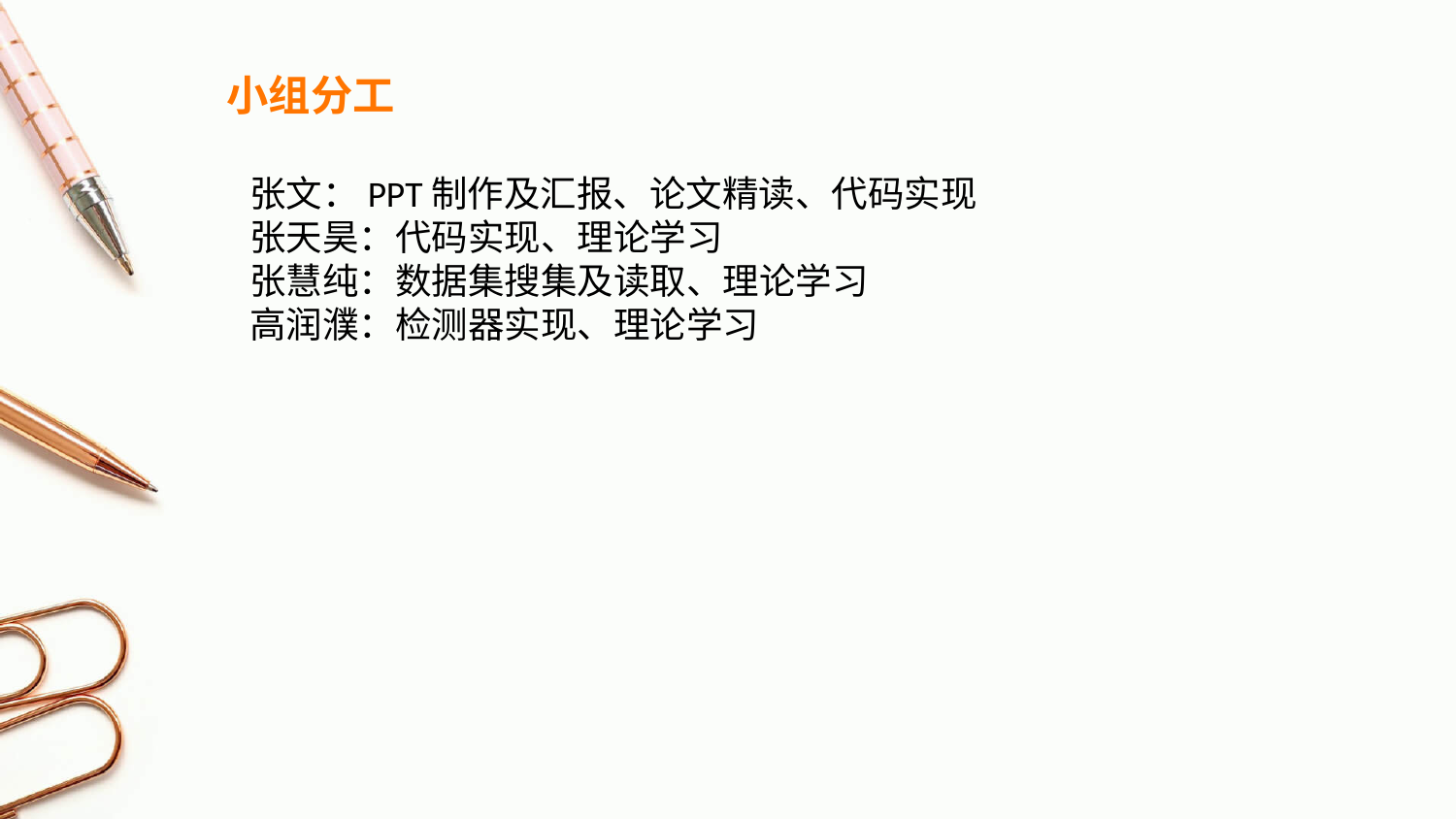

小组分工
张文：PPT制作及汇报、论文精读、代码实现
张天昊：代码实现、理论学习
张慧纯：数据集搜集及读取、理论学习
高润濮：检测器实现、理论学习